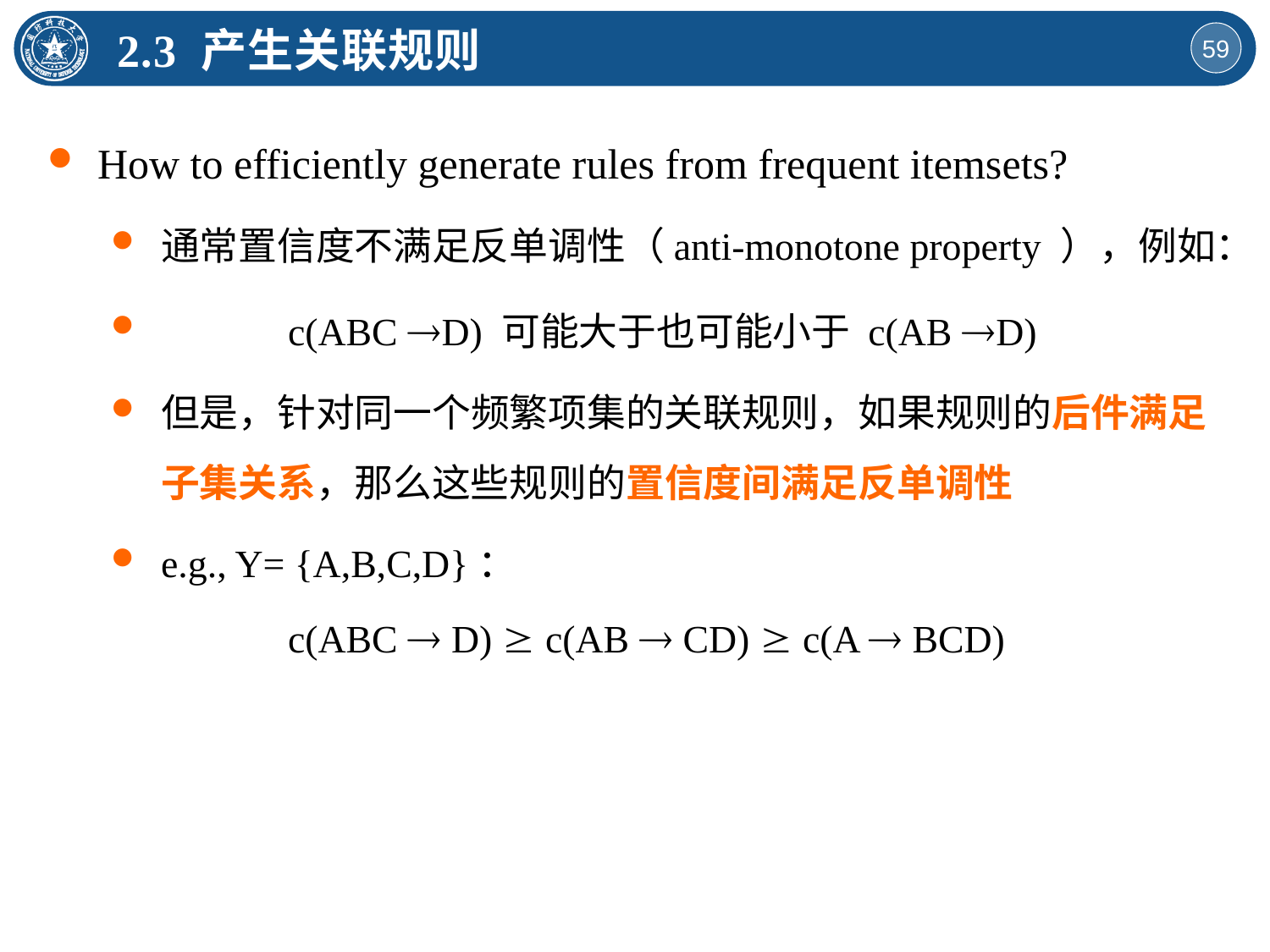

2.3 产生关联规则
How to efficiently generate rules from frequent itemsets?
通常置信度不满足反单调性（anti-monotone property ），例如：
	c(ABC →D) 可能大于也可能小于 c(AB →D)
但是，针对同一个频繁项集的关联规则，如果规则的后件满足子集关系，那么这些规则的置信度间满足反单调性
e.g., Y= {A,B,C,D}：
 	c(ABC → D) ≥ c(AB → CD) ≥ c(A → BCD)